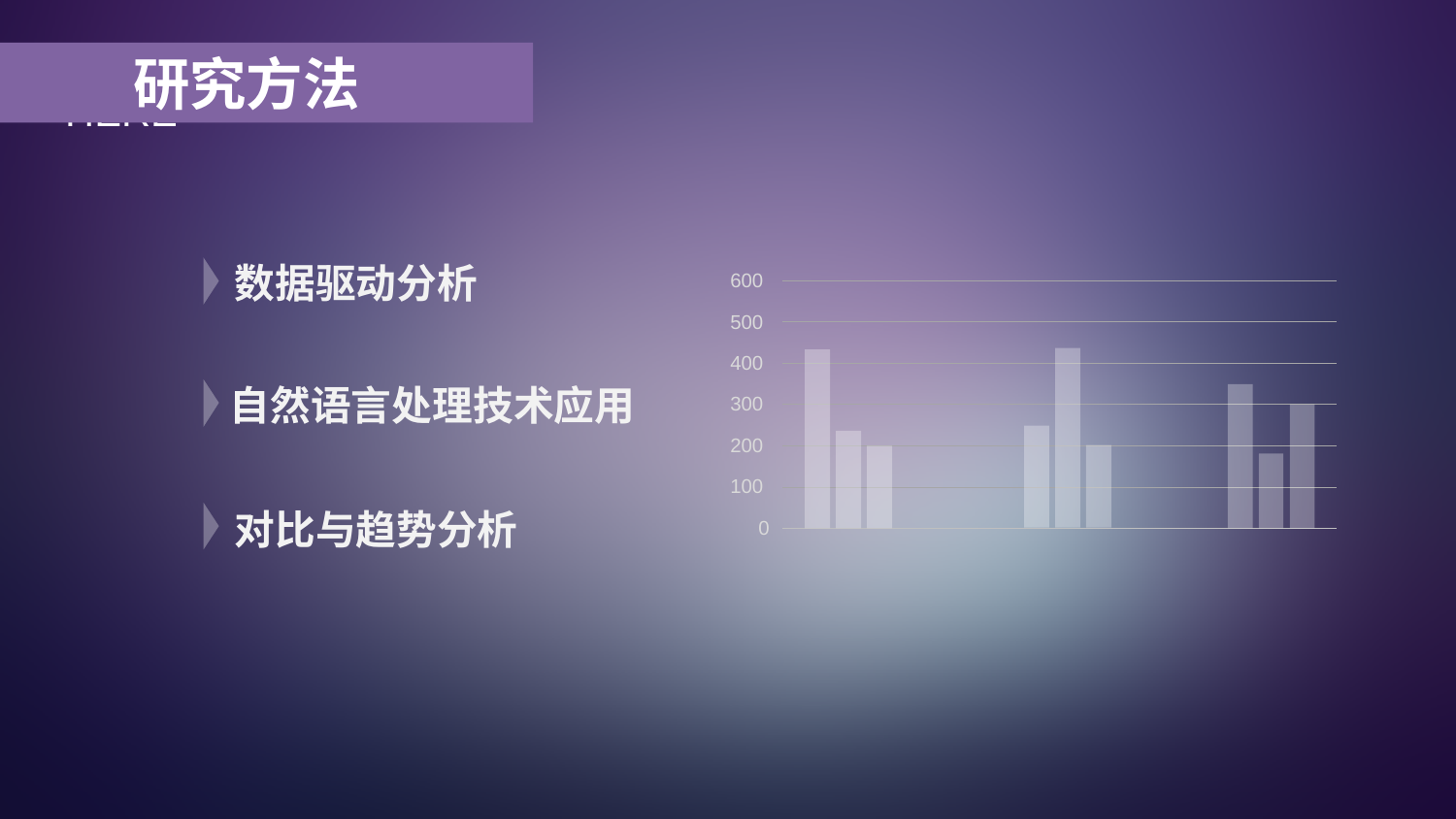

研究方法

数据驱动分析
600

500

400

自然语言处理技术应用

300

200

100

对比与趋势分析
0